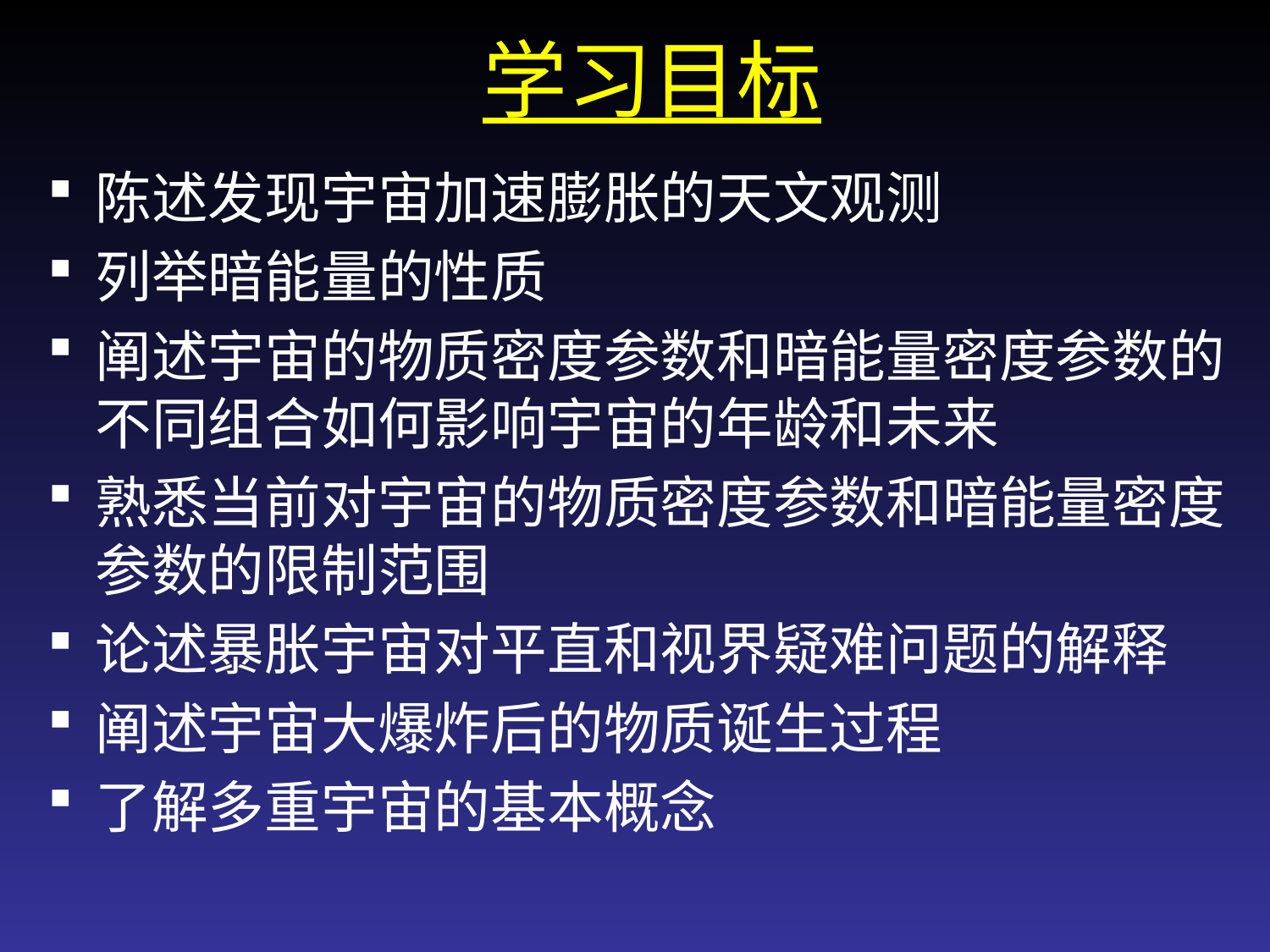

# 学习目标
陈述发现宇宙加速膨胀的天文观测
列举暗能量的性质
阐述宇宙的物质密度参数和暗能量密度参数的不同组合如何影响宇宙的年龄和未来
熟悉当前对宇宙的物质密度参数和暗能量密度参数的限制范围
论述暴胀宇宙对平直和视界疑难问题的解释
阐述宇宙大爆炸后的物质诞生过程
了解多重宇宙的基本概念